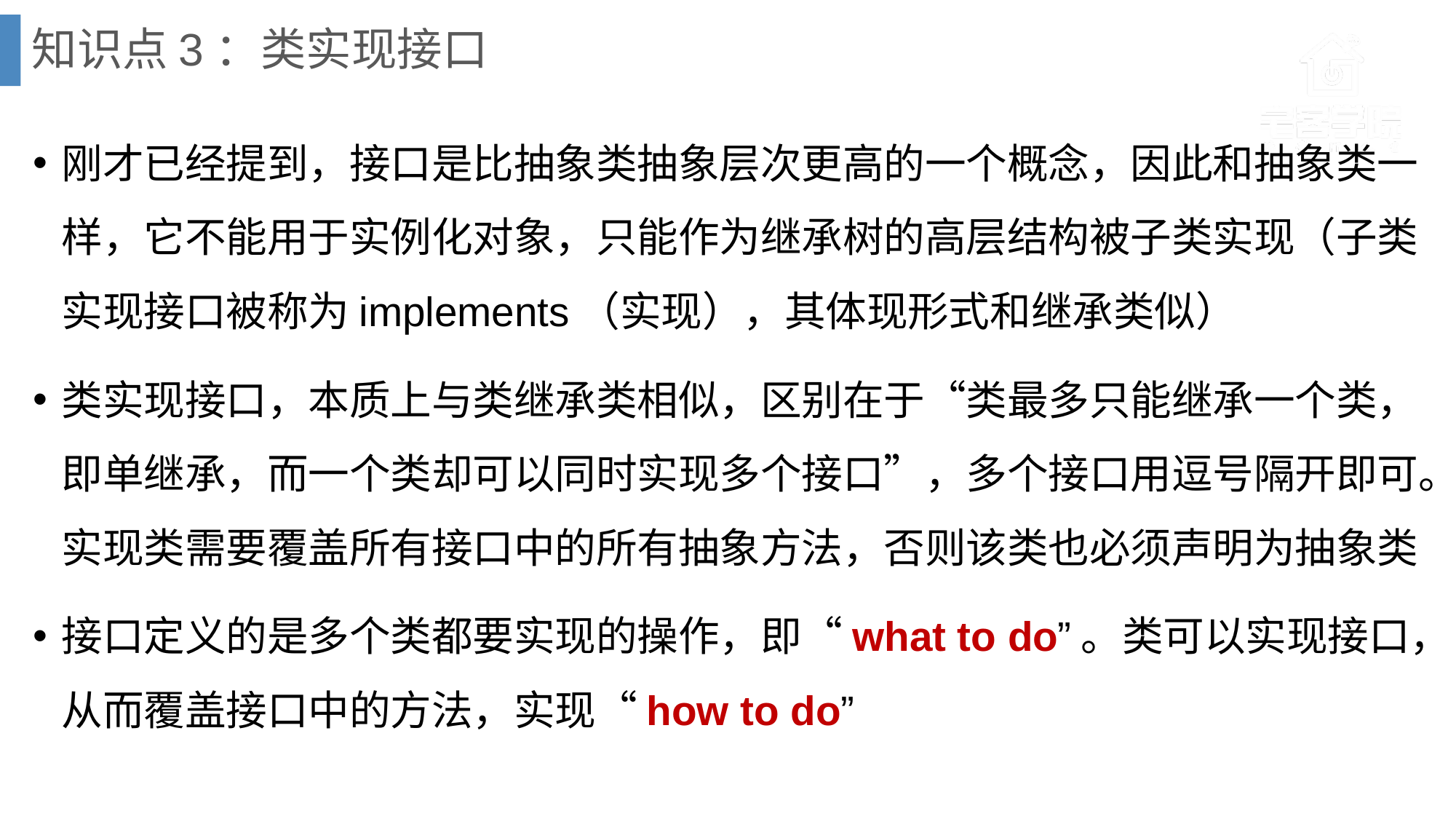

# 知识点3：类实现接口
刚才已经提到，接口是比抽象类抽象层次更高的一个概念，因此和抽象类一样，它不能用于实例化对象，只能作为继承树的高层结构被子类实现（子类实现接口被称为implements（实现），其体现形式和继承类似）
类实现接口，本质上与类继承类相似，区别在于“类最多只能继承一个类，即单继承，而一个类却可以同时实现多个接口”，多个接口用逗号隔开即可。实现类需要覆盖所有接口中的所有抽象方法，否则该类也必须声明为抽象类
接口定义的是多个类都要实现的操作，即“what to do”。类可以实现接口，从而覆盖接口中的方法，实现“how to do”